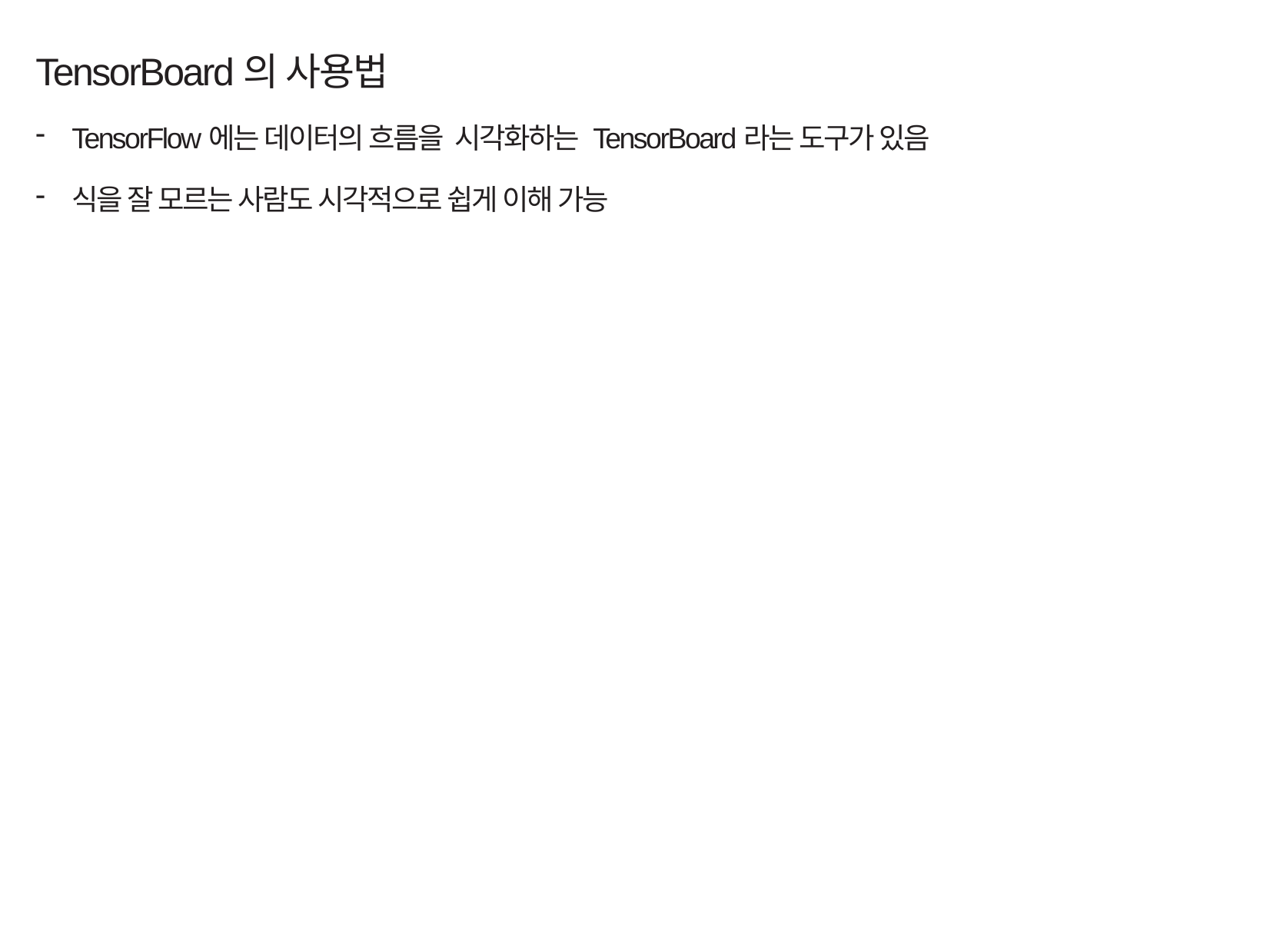

TensorBoard의 사용법
TensorFlow에는 데이터의 흐름을  시각화하는 TensorBoard라는 도구가 있음
식을 잘 모르는 사람도 시각적으로 쉽게 이해 가능